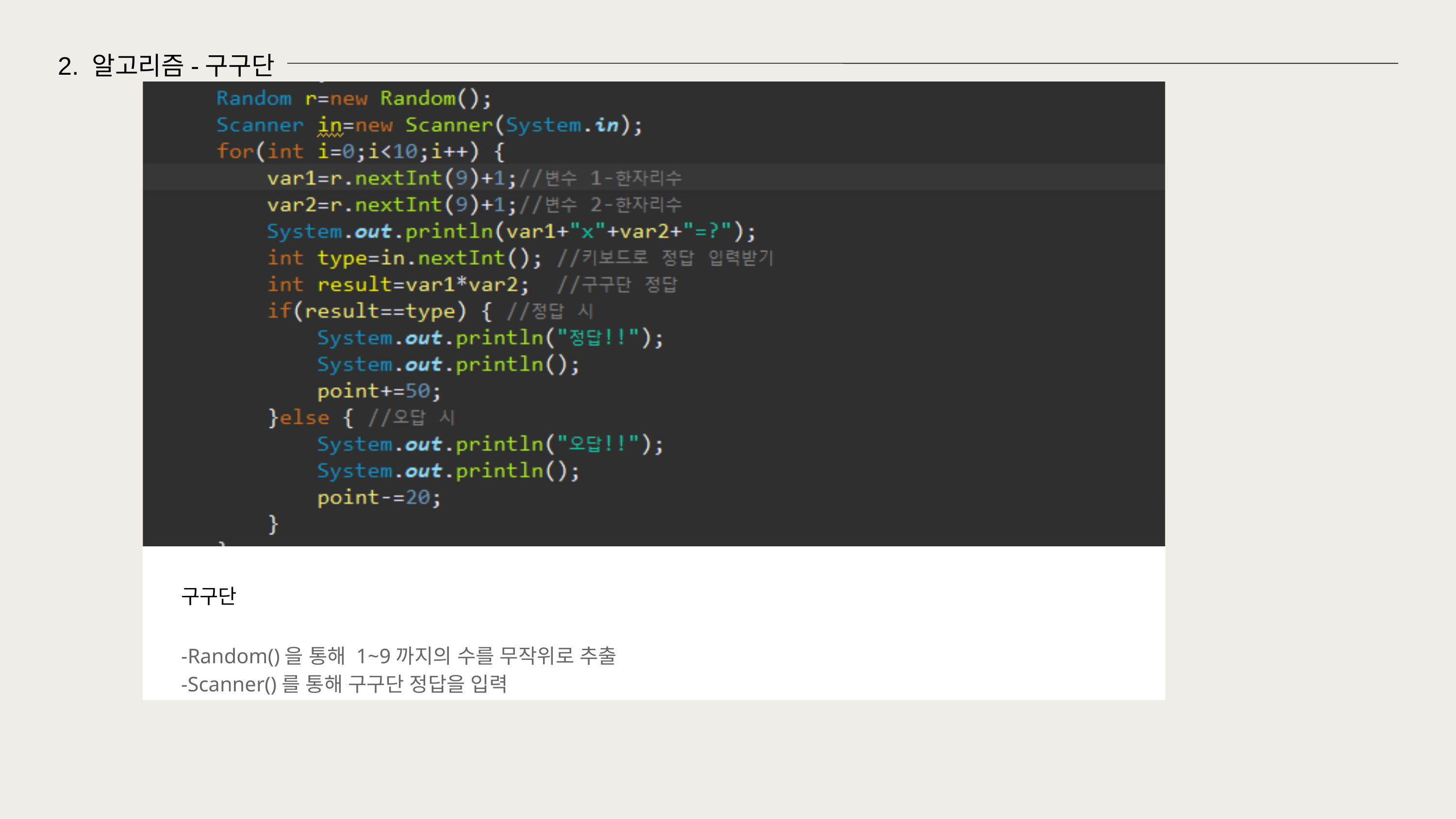

2. 알고리즘-구구단

구구단
-Random()을 통해 1~9까지의 수를 무작위로 추출
-Scanner()를 통해 구구단 정답을 입력